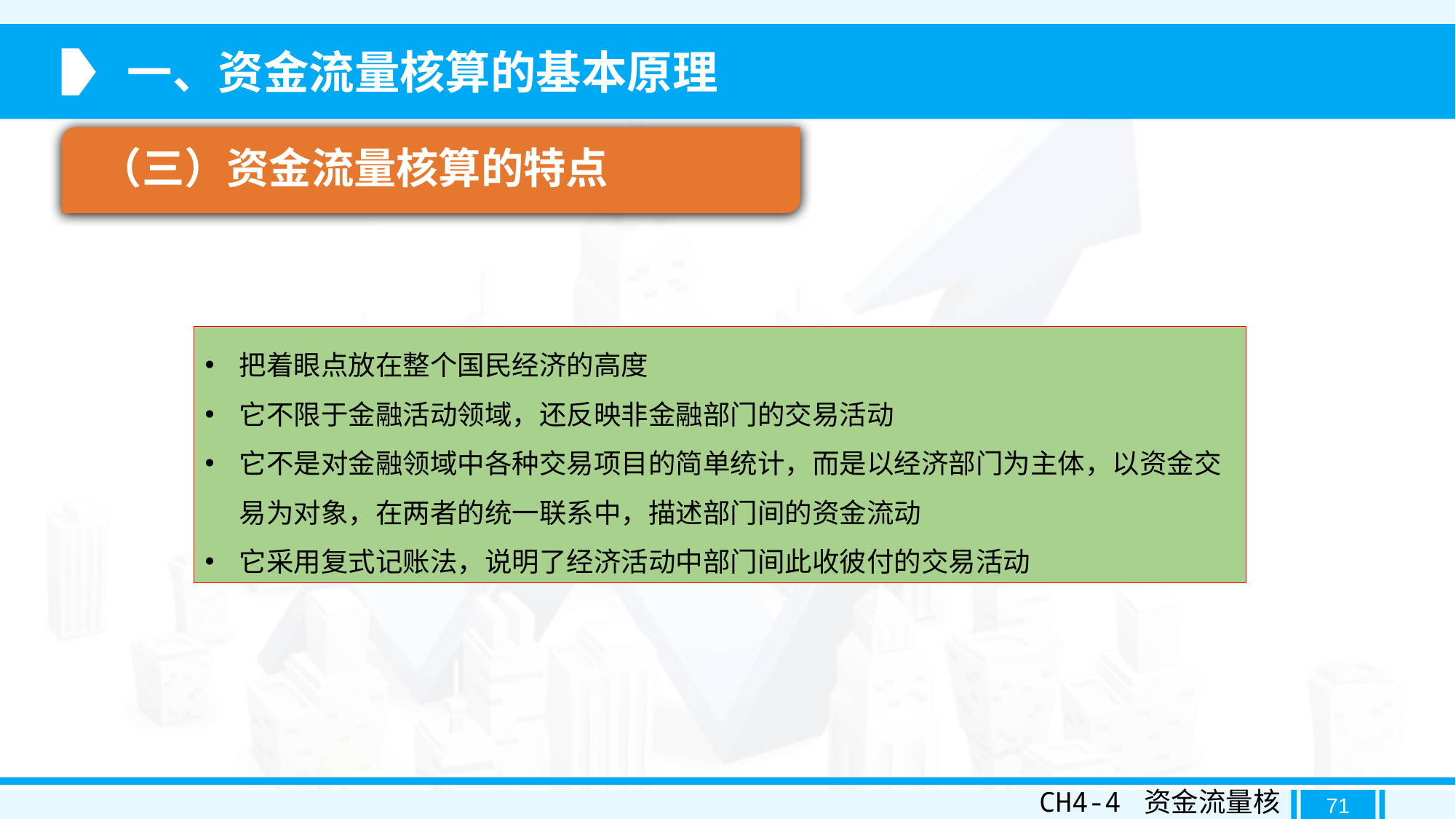

一、资金流量核算的基本原理

（三）资金流量核算的特点
把着眼点放在整个国民经济的高度
它不限于金融活动领域，还反映非金融部门的交易活动
它不是对金融领域中各种交易项目的简单统计，而是以经济部门为主体，以资金交易为对象，在两者的统一联系中，描述部门间的资金流动
它采用复式记账法，说明了经济活动中部门间此收彼付的交易活动
CH4-4 资金流量核算
71